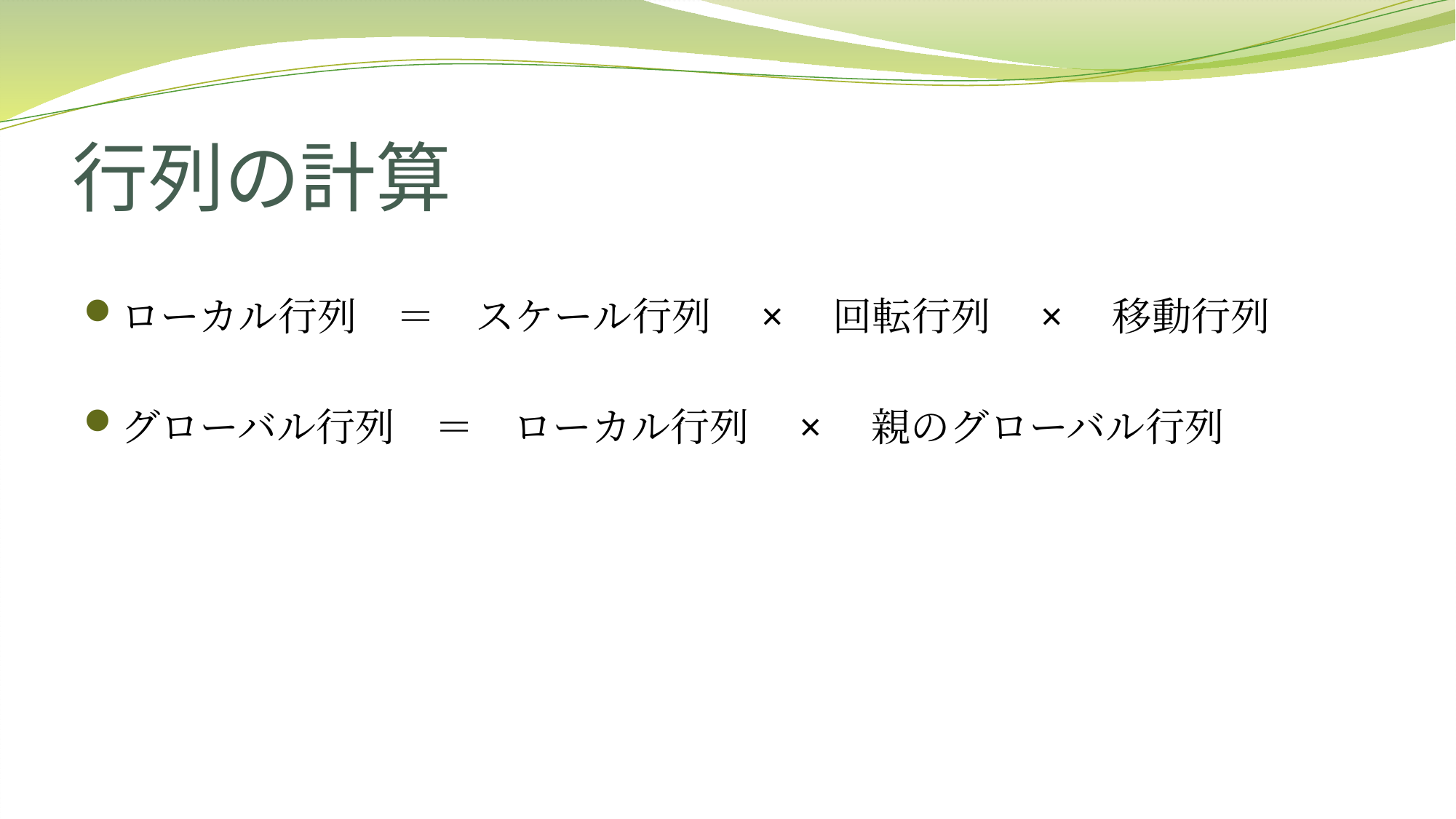

# 行列の計算

ローカル行列　＝　スケール行列　×　回転行列　×　移動行列

グローバル行列　＝　ローカル行列　×　親のグローバル行列